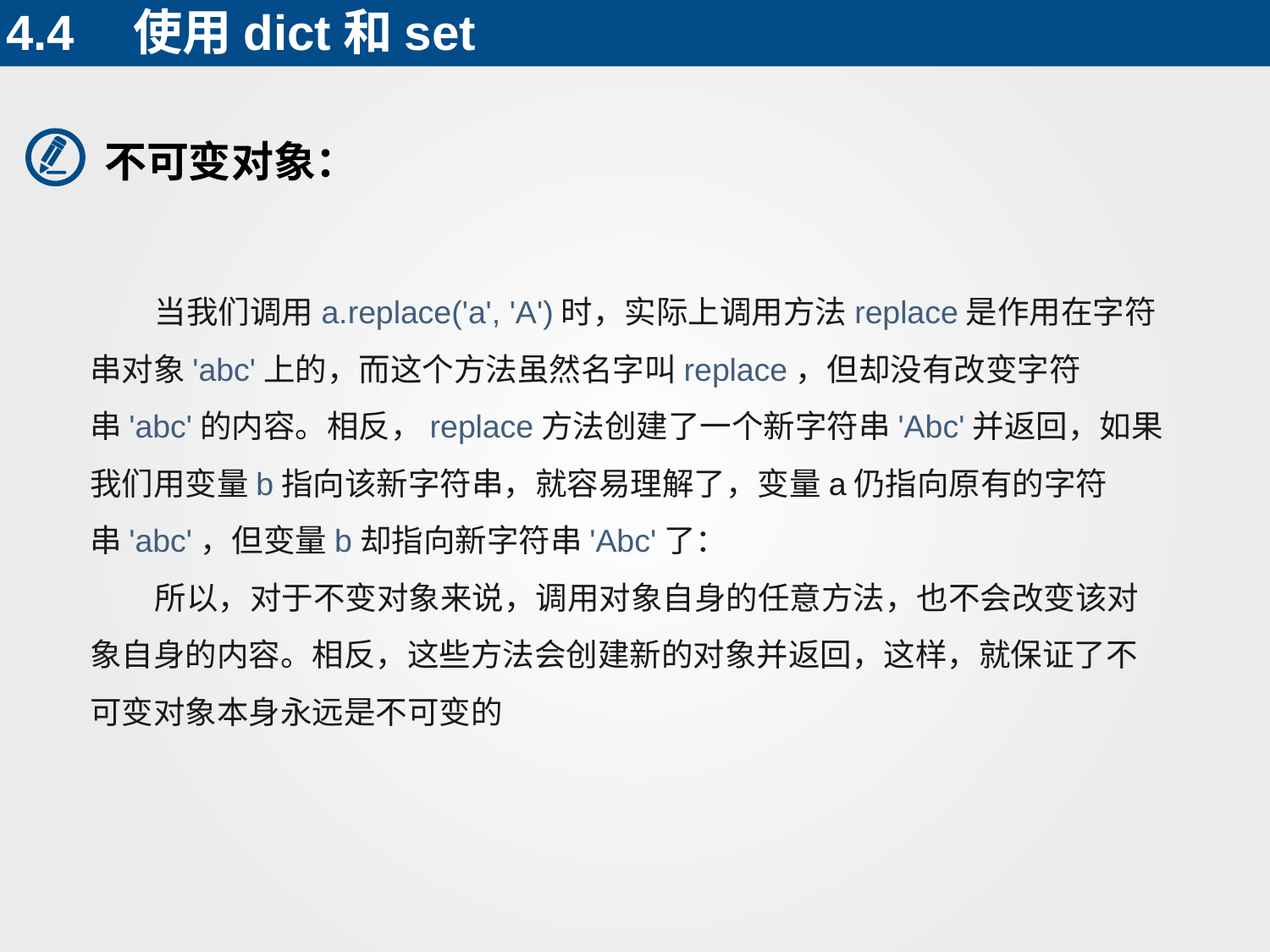

4.4	使用dict和set

不可变对象：
        当我们调用a.replace('a', 'A')时，实际上调用方法replace是作用在字符串对象'abc'上的，而这个方法虽然名字叫replace，但却没有改变字符串'abc'的内容。相反，replace方法创建了一个新字符串'Abc'并返回，如果我们用变量b指向该新字符串，就容易理解了，变量a仍指向原有的字符串'abc'，但变量b却指向新字符串'Abc'了：
        所以，对于不变对象来说，调用对象自身的任意方法，也不会改变该对象自身的内容。相反，这些方法会创建新的对象并返回，这样，就保证了不可变对象本身永远是不可变的